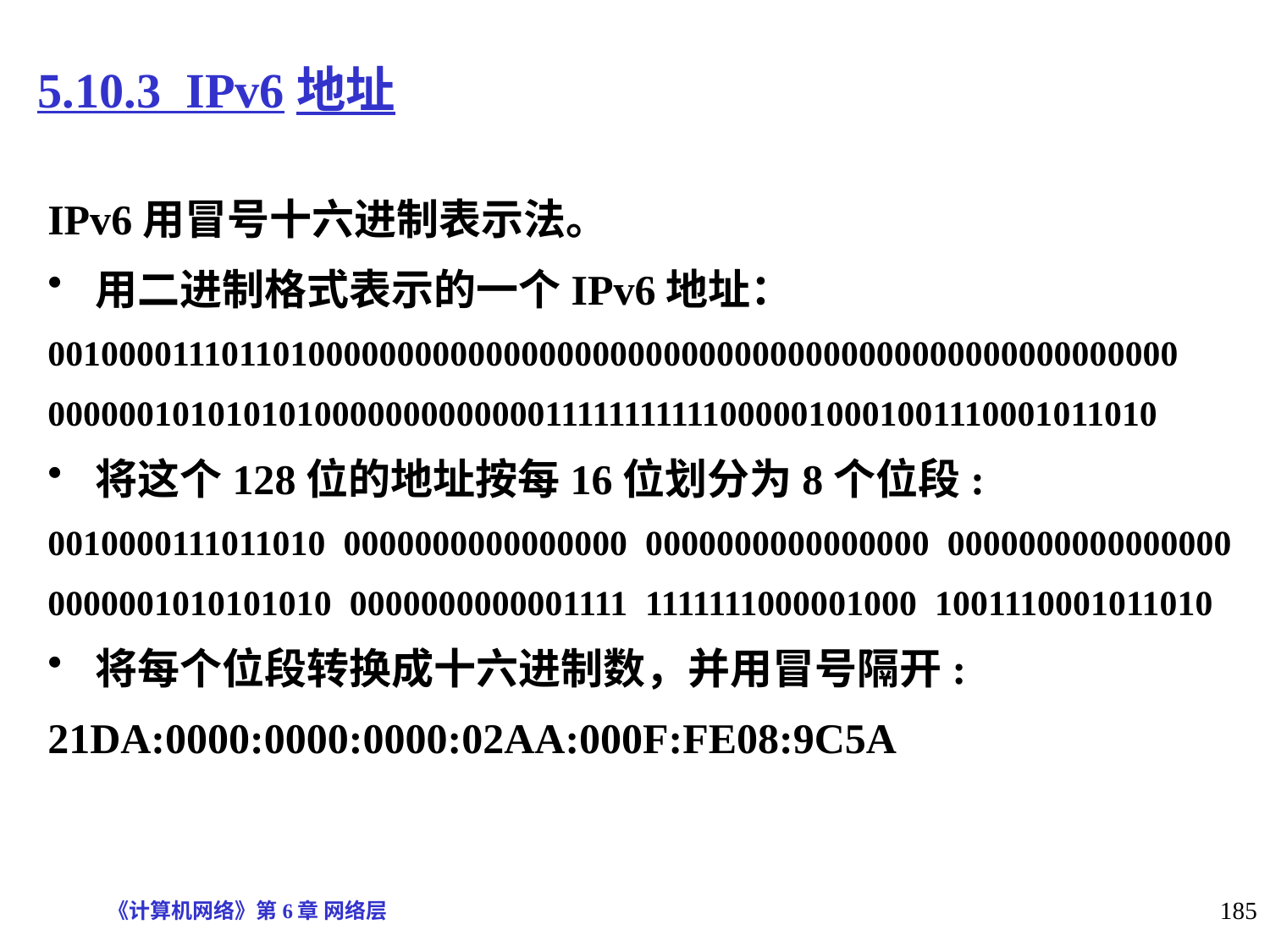

# 5.10.3  IPv6地址
IPv6用冒号十六进制表示法。
用二进制格式表示的一个IPv6地址：
0010000111011010000000000000000000000000000000000000000000000000
0000001010101010000000000000111111111110000010001001110001011010
将这个128位的地址按每16位划分为8个位段:
0010000111011010  0000000000000000  0000000000000000  0000000000000000
0000001010101010  0000000000001111  1111111000001000  1001110001011010
将每个位段转换成十六进制数，并用冒号隔开:
21DA:0000:0000:0000:02AA:000F:FE08:9C5A

《计算机网络》第6章 网络层
185